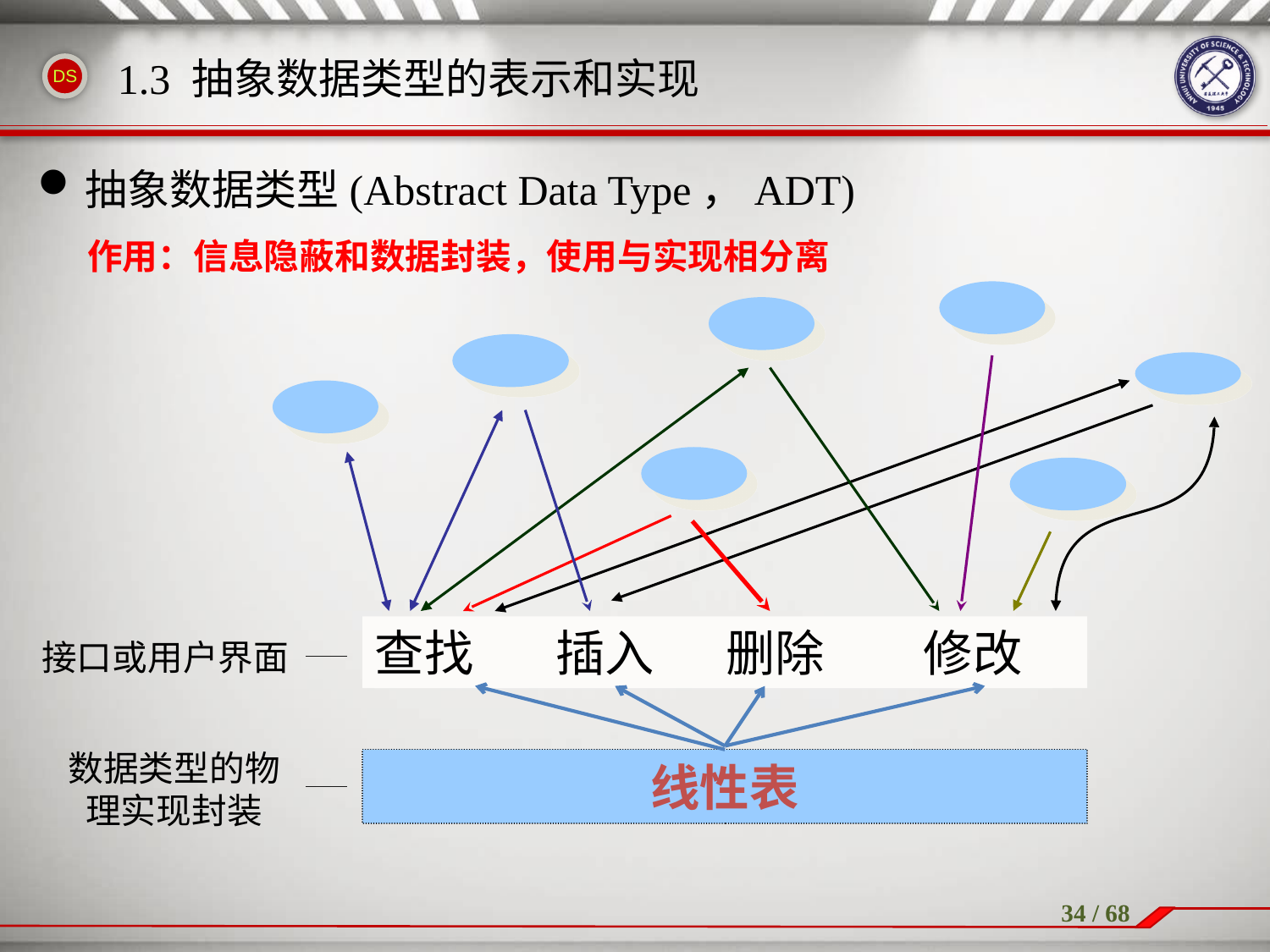

1.3 抽象数据类型的表示和实现
抽象数据类型(Abstract Data Type，ADT)

作用：信息隐蔽和数据封装，使用与实现相分离

接口或用户界面
查找   　插入　  删除         修改
数据类型的物理实现封装
线性表